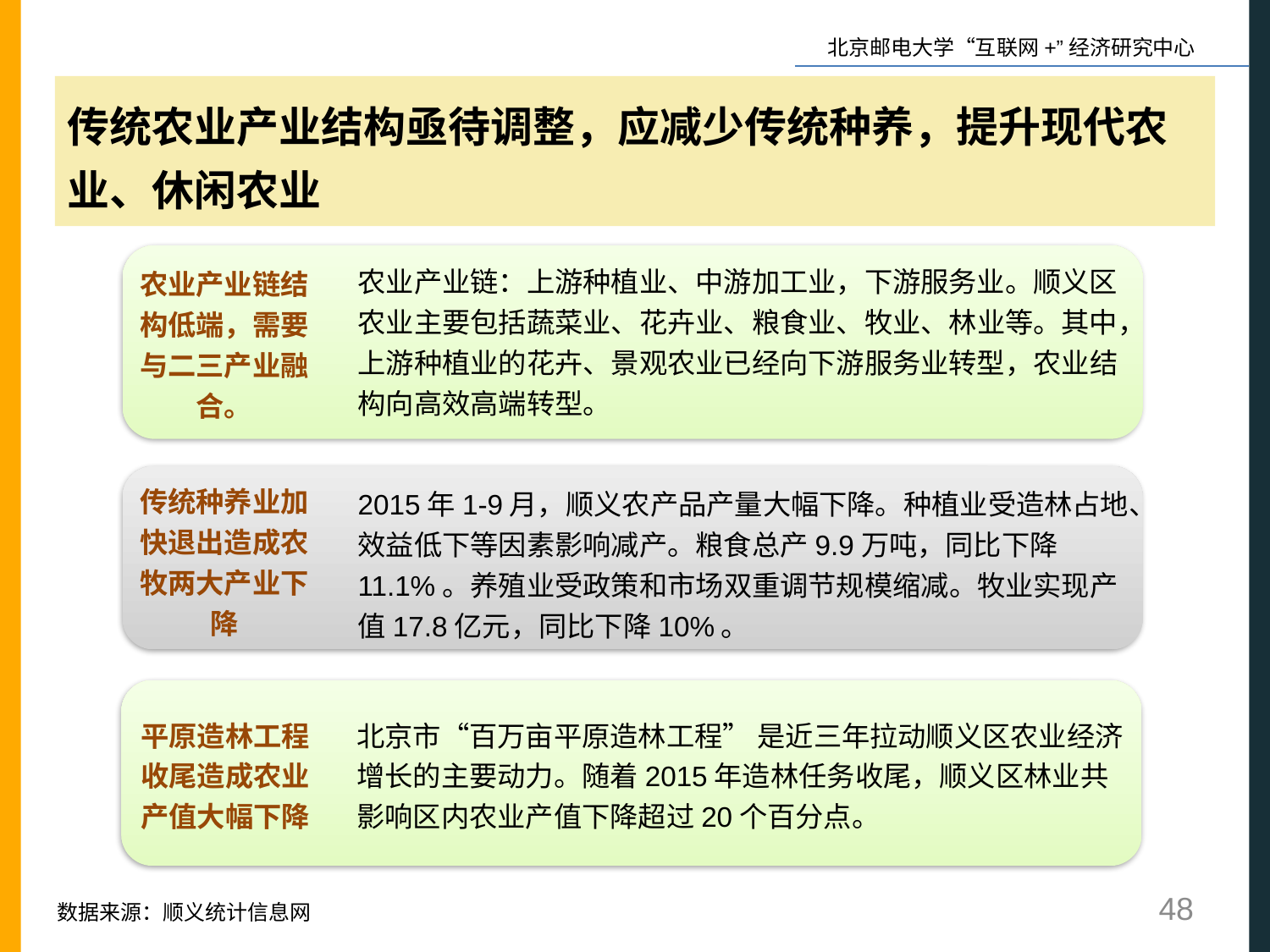

传统农业产业结构亟待调整，应减少传统种养，提升现代农业、休闲农业

农业产业链：上游种植业、中游加工业，下游服务业。顺义区农业主要包括蔬菜业、花卉业、粮食业、牧业、林业等。其中，上游种植业的花卉、景观农业已经向下游服务业转型，农业结构向高效高端转型。
农业产业链结构低端，需要与二三产业融合。

传统种养业加快退出造成农牧两大产业下降
2015年1-9月，顺义农产品产量大幅下降。种植业受造林占地、效益低下等因素影响减产。粮食总产9.9万吨，同比下降11.1%。养殖业受政策和市场双重调节规模缩减。牧业实现产值17.8亿元，同比下降10%。

平原造林工程收尾造成农业产值大幅下降
北京市“百万亩平原造林工程” 是近三年拉动顺义区农业经济增长的主要动力。随着2015年造林任务收尾，顺义区林业共影响区内农业产值下降超过20个百分点。
48
数据来源：顺义统计信息网